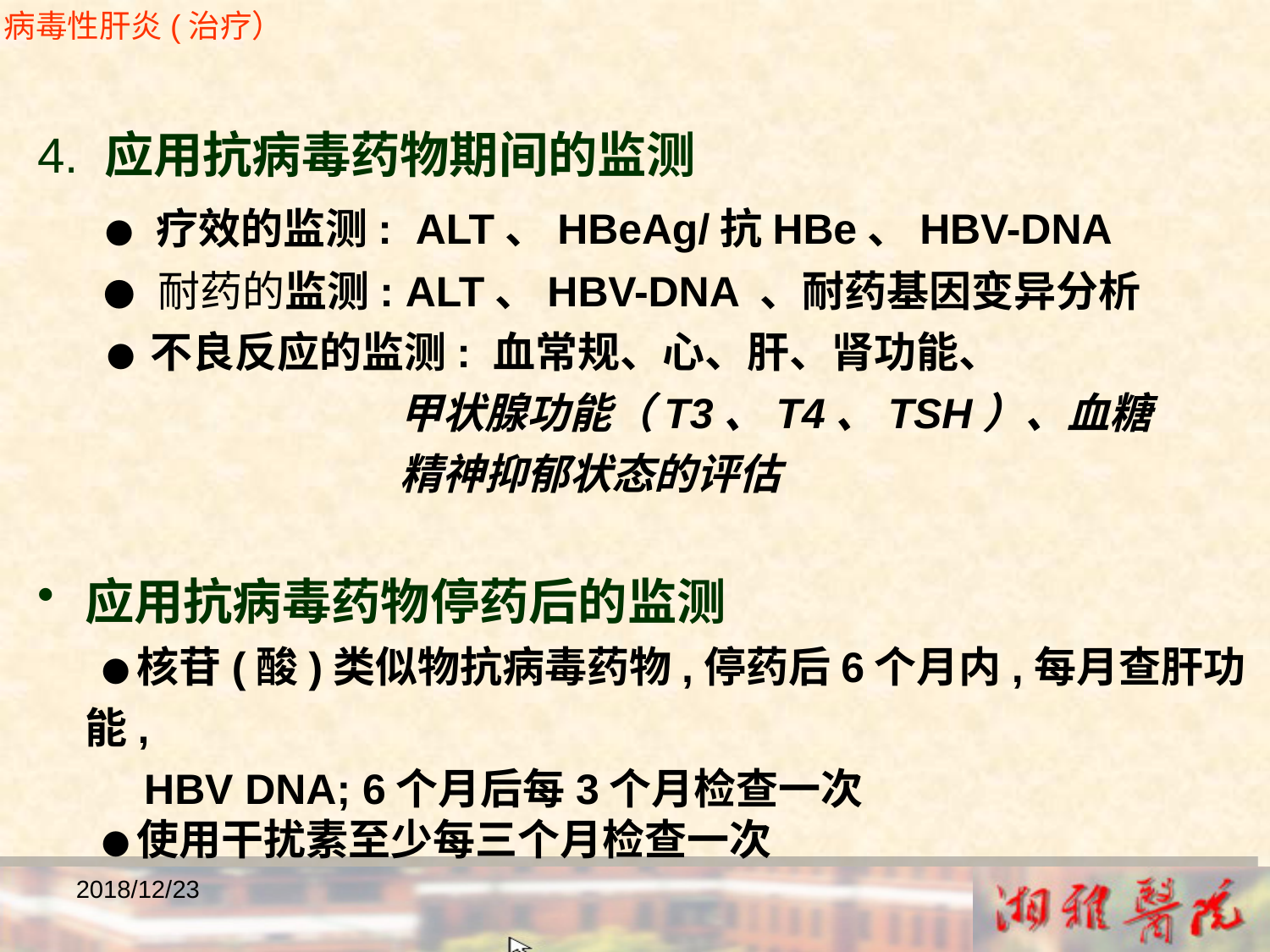

病毒性肝炎(治疗）
4. 应用抗病毒药物期间的监测
       ● 疗效的监测:  ALT、HBeAg/抗HBe、HBV-DNA
       ●  耐药的监测: ALT、HBV-DNA 、耐药基因变异分析
           ● 不良反应的监测: 血常规、心、肝、肾功能、
                                     甲状腺功能（T3、T4、TSH）、血糖
                                     精神抑郁状态的评估

应用抗病毒药物停药后的监测
         ●核苷(酸)类似物抗病毒药物,停药后6个月内,每月查肝功能,
         HBV DNA; 6个月后每3个月检查一次
         ●使用干扰素至少每三个月检查一次
2018/12/23